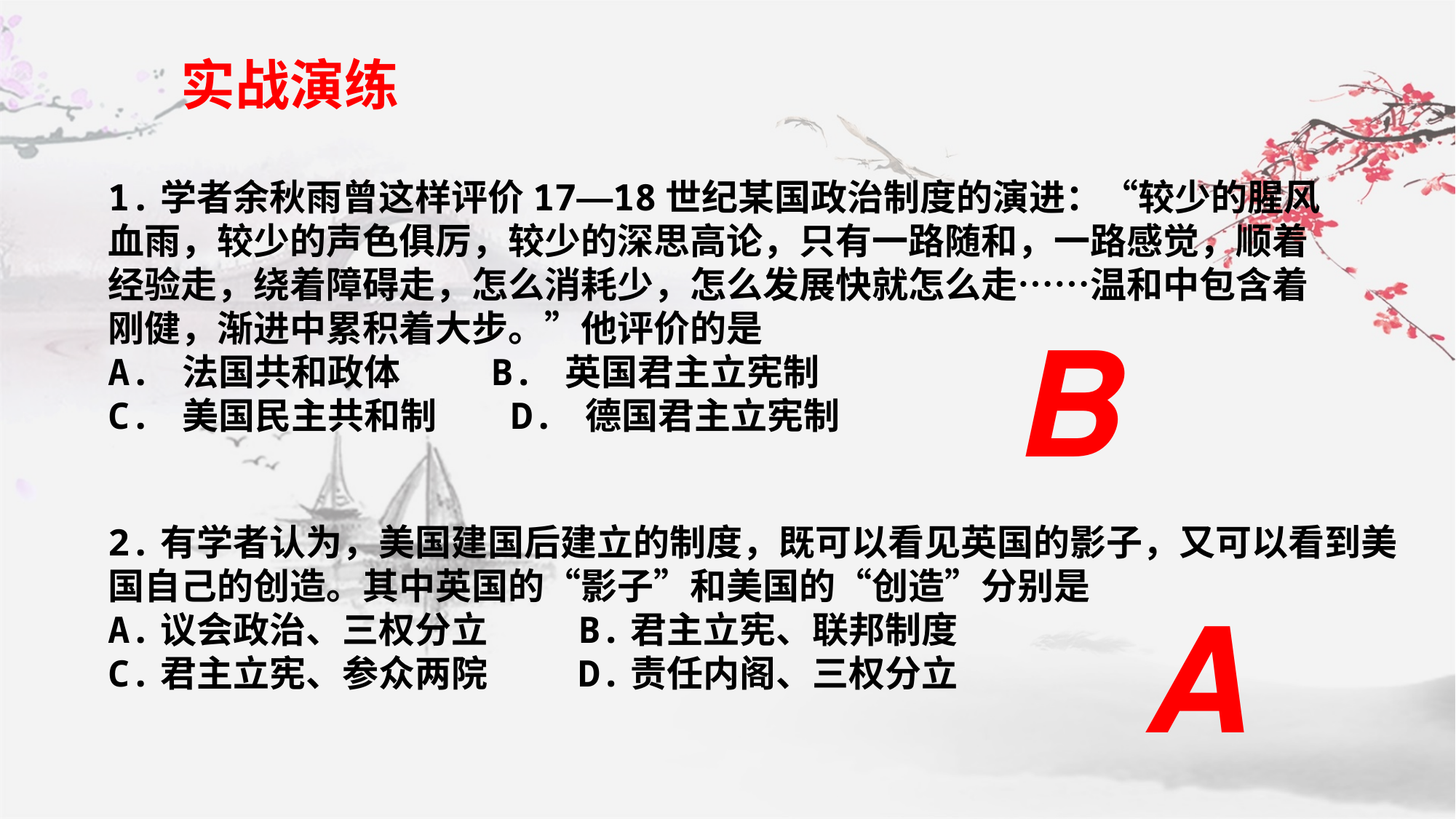

实战演练
1.学者余秋雨曾这样评价17—18世纪某国政治制度的演进：“较少的腥风血雨，较少的声色俱厉，较少的深思高论，只有一路随和，一路感觉，顺着经验走，绕着障碍走，怎么消耗少，怎么发展快就怎么走……温和中包含着刚健，渐进中累积着大步。”他评价的是
A. 法国共和政体          B. 英国君主立宪制
C. 美国民主共和制        D. 德国君主立宪制
B
2.有学者认为，美国建国后建立的制度，既可以看见英国的影子，又可以看到美国自己的创造。其中英国的“影子”和美国的“创造”分别是
A.议会政治、三权分立          B.君主立宪、联邦制度
C.君主立宪、参众两院          D.责任内阁、三权分立
A